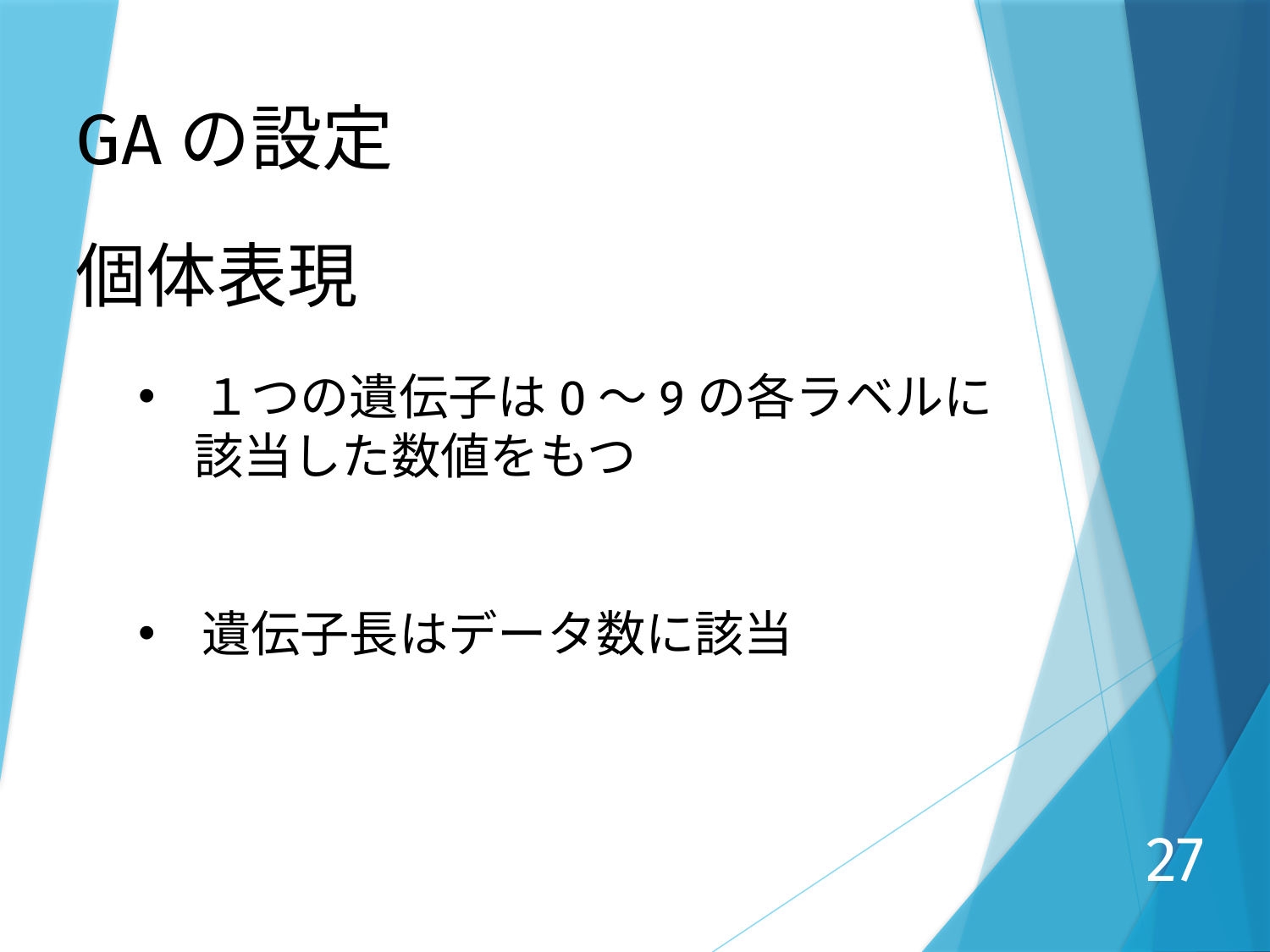

GAの設定
個体表現

１つの遺伝子は0～9の各ラベルに
    該当した数値をもつ

遺伝子長はデータ数に該当
27